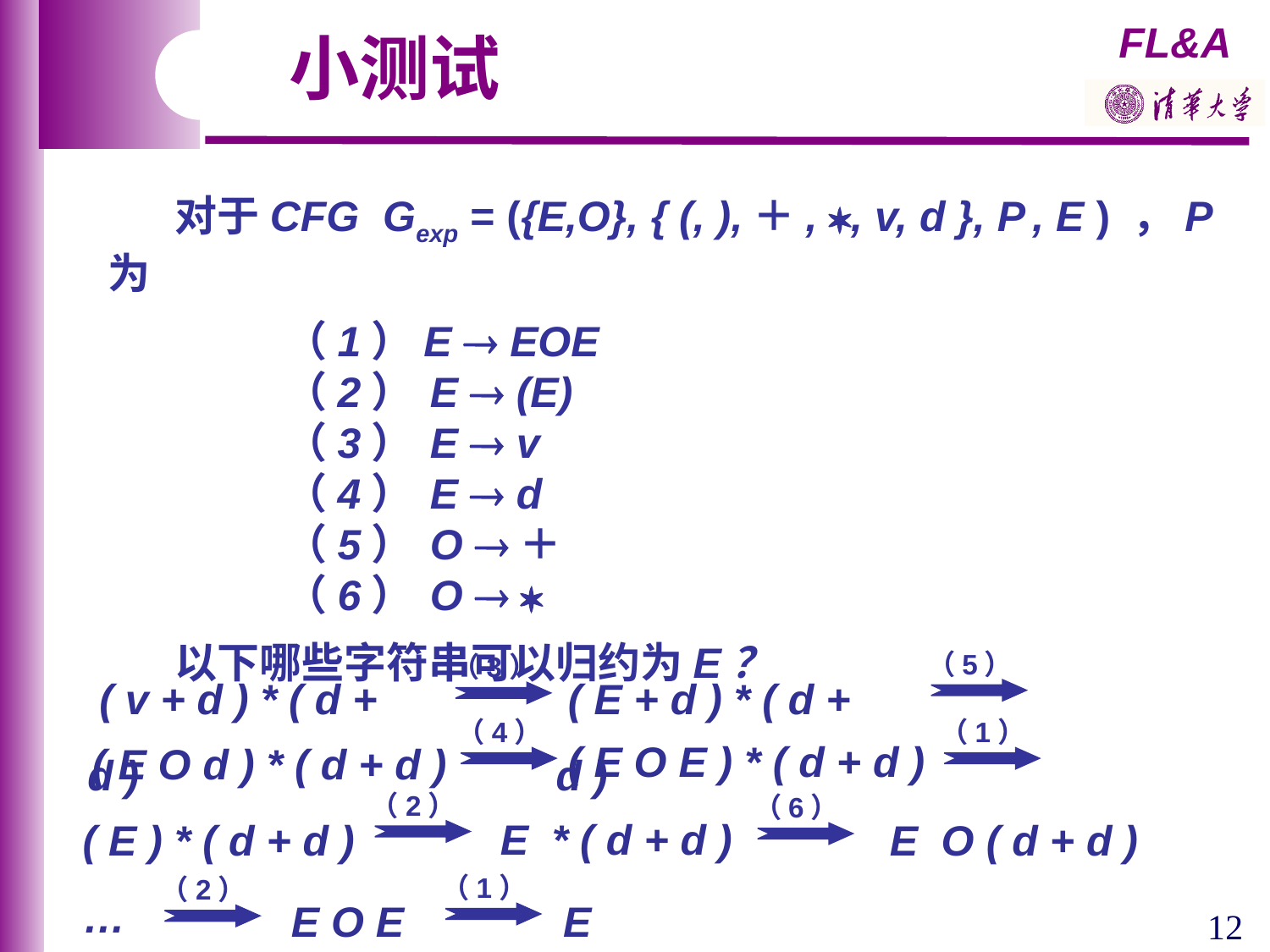

小测试

      对于CFG  Gexp = ({E,O}, { (, ),＋, ∗, v, d }, P , E ) ，P 为

                     （1）E → EOE
                     （2） E → (E)
                     （3） E → v
                     （4） E → d
                     （5） O →＋
                     （6） O → ∗

      以下哪些字符串可以归约为E？
 ( v + d ) * ( d + d )
 ( E + d ) * ( d + d )
（5）

（3）

 ( E O E ) * ( d + d )
 ( E O d ) * ( d + d )
（4）

（1）

 E  * ( d + d )
（2）

 ( E ) * ( d + d )
 E  O ( d + d )
（6）

…
 E O E
 E
（1）

（2）

12